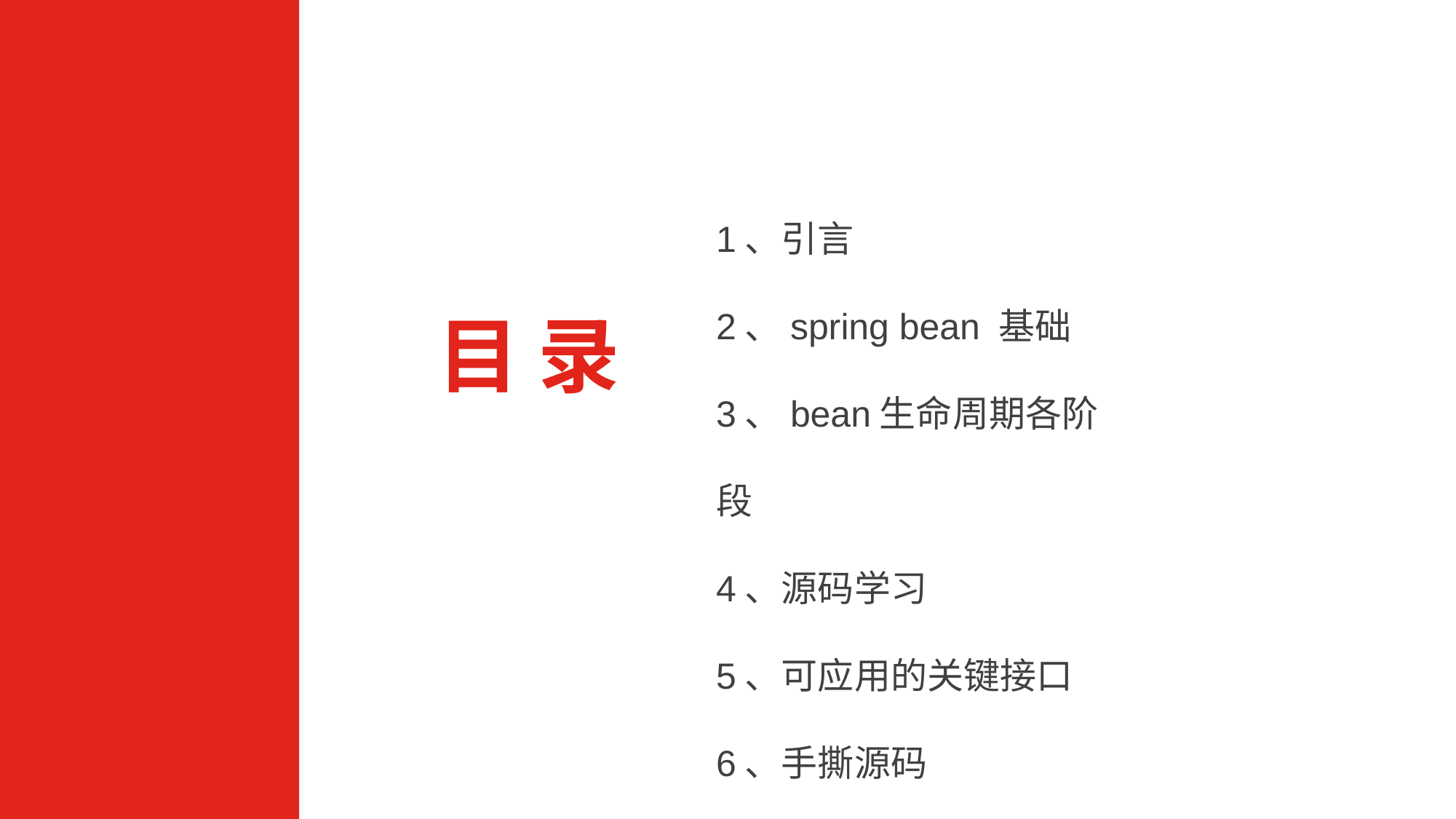

1、引言
2、spring bean 基础
3、bean生命周期各阶段
4、源码学习
5、可应用的关键接口
6、手撕源码
目 录